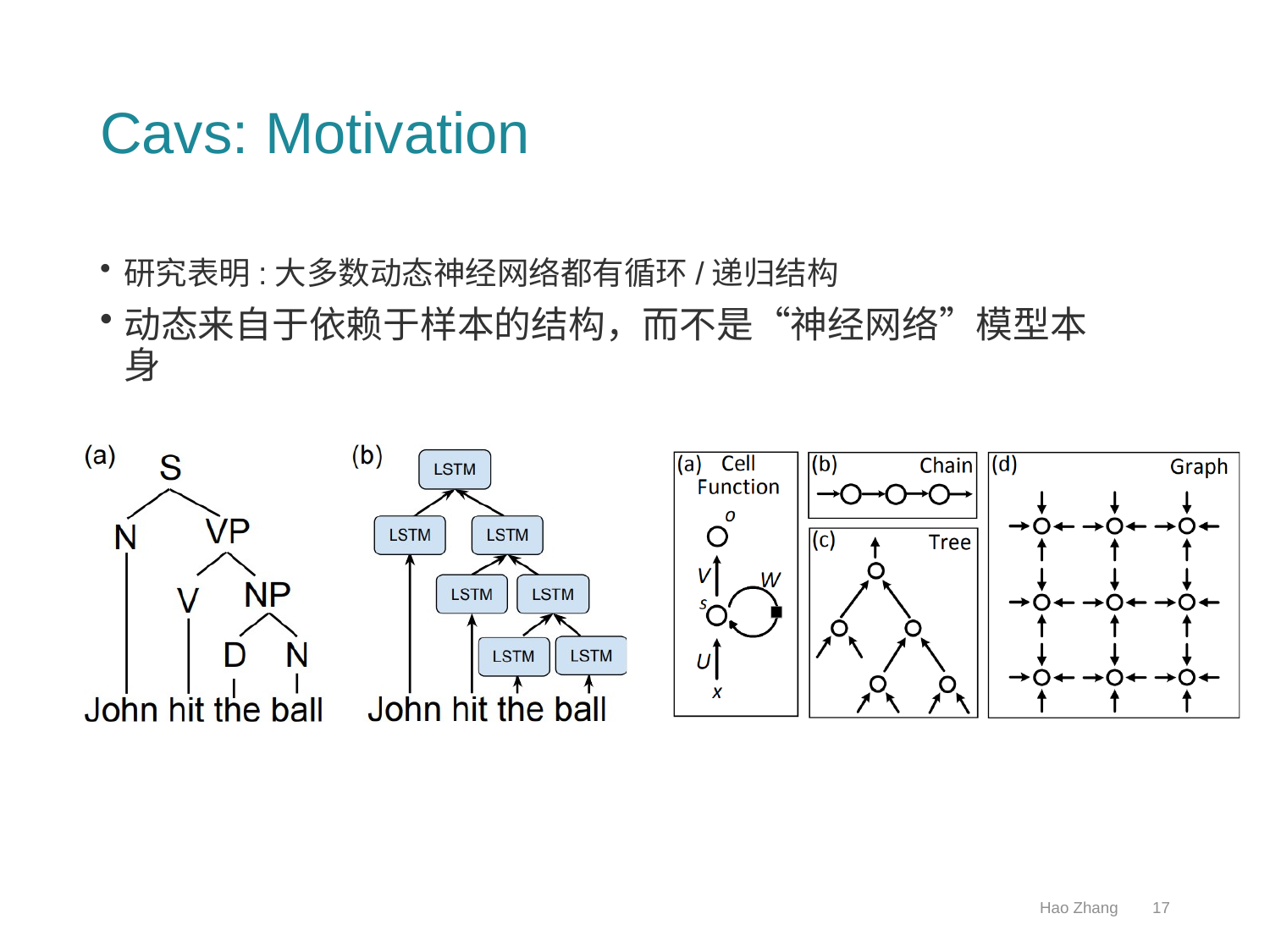

# Cavs: Motivation
研究表明:大多数动态神经网络都有循环/递归结构
动态来自于依赖于样本的结构，而不是“神经网络”模型本身

Hao Zhang
17